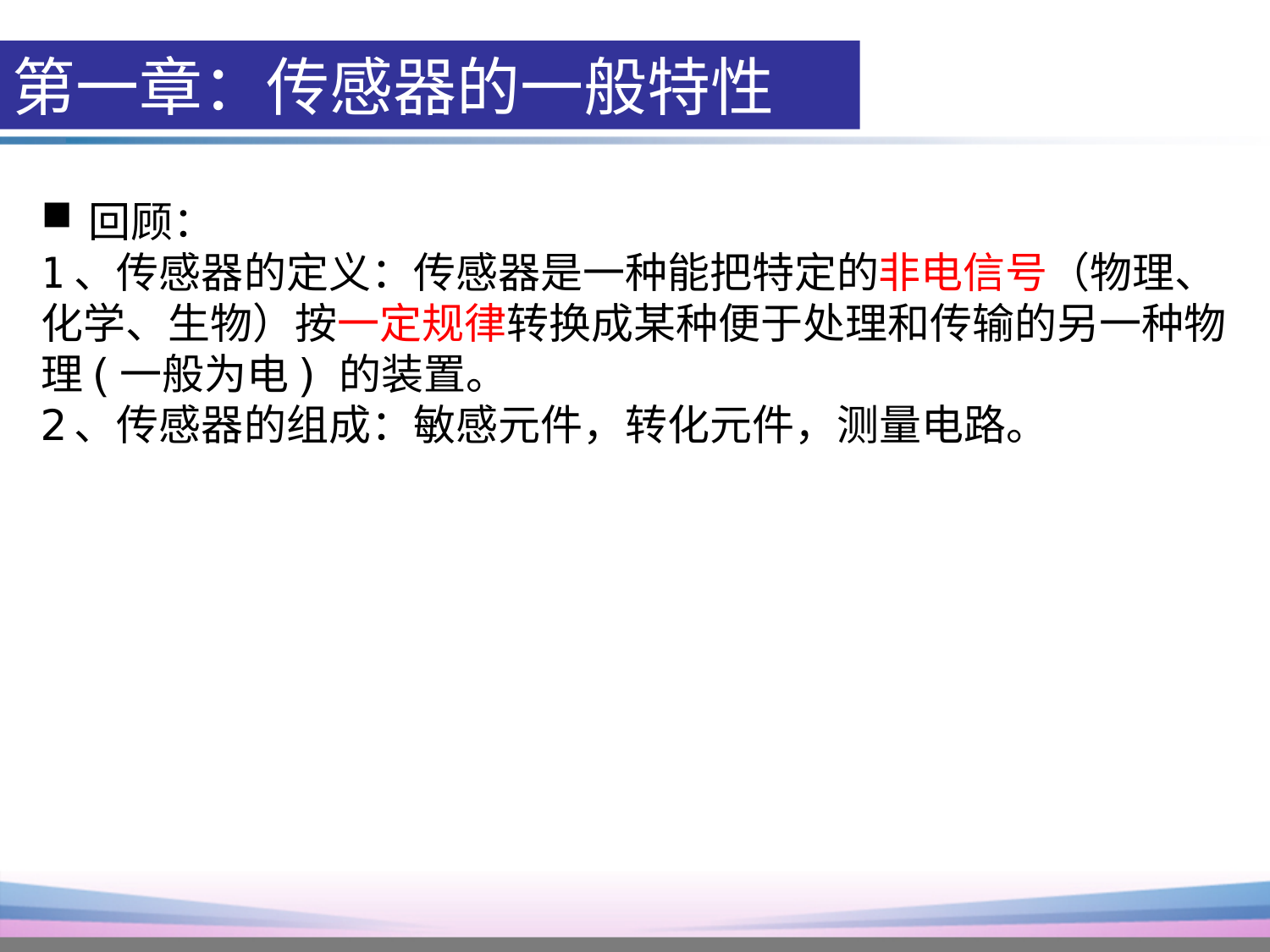

第一章：传感器的一般特性
回顾：
1、传感器的定义：传感器是一种能把特定的非电信号（物理、化学、生物）按一定规律转换成某种便于处理和传输的另一种物理(一般为电) 的装置。
2、传感器的组成：敏感元件，转化元件，测量电路。